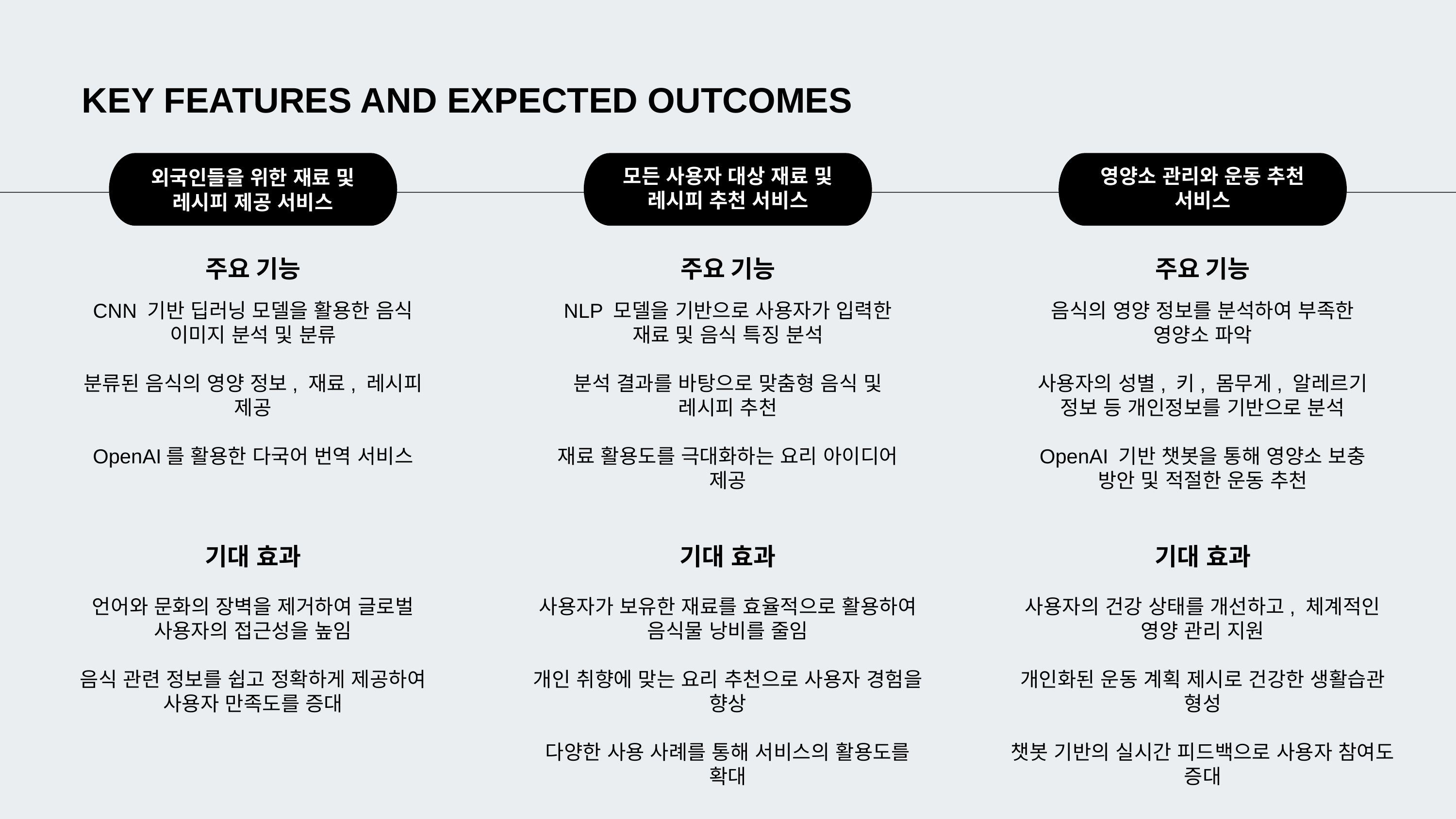

KEY FEATURES AND EXPECTED OUTCOMES

영양소 관리와 운동 추천 서비스
모든 사용자 대상 재료 및 레시피 추천 서비스
외국인들을 위한 재료 및 레시피 제공 서비스

주요 기능
주요 기능
주요 기능
NLP 모델을 기반으로 사용자가 입력한 재료 및 음식 특징 분석

분석 결과를 바탕으로 맞춤형 음식 및 레시피 추천

재료 활용도를 극대화하는 요리 아이디어 제공
CNN 기반 딥러닝 모델을 활용한 음식 이미지 분석 및 분류

분류된 음식의 영양 정보, 재료, 레시피 제공

OpenAI를 활용한 다국어 번역 서비스
음식의 영양 정보를 분석하여 부족한 영양소 파악

사용자의 성별, 키, 몸무게, 알레르기 정보 등 개인정보를 기반으로 분석

OpenAI 기반 챗봇을 통해 영양소 보충 방안 및 적절한 운동 추천
기대 효과
기대 효과
기대 효과
언어와 문화의 장벽을 제거하여 글로벌 사용자의 접근성을 높임

음식 관련 정보를 쉽고 정확하게 제공하여 사용자 만족도를 증대
사용자가 보유한 재료를 효율적으로 활용하여 음식물 낭비를 줄임

개인 취향에 맞는 요리 추천으로 사용자 경험을 향상

다양한 사용 사례를 통해 서비스의 활용도를 확대
사용자의 건강 상태를 개선하고, 체계적인 영양 관리 지원

개인화된 운동 계획 제시로 건강한 생활습관 형성

챗봇 기반의 실시간 피드백으로 사용자 참여도 증대